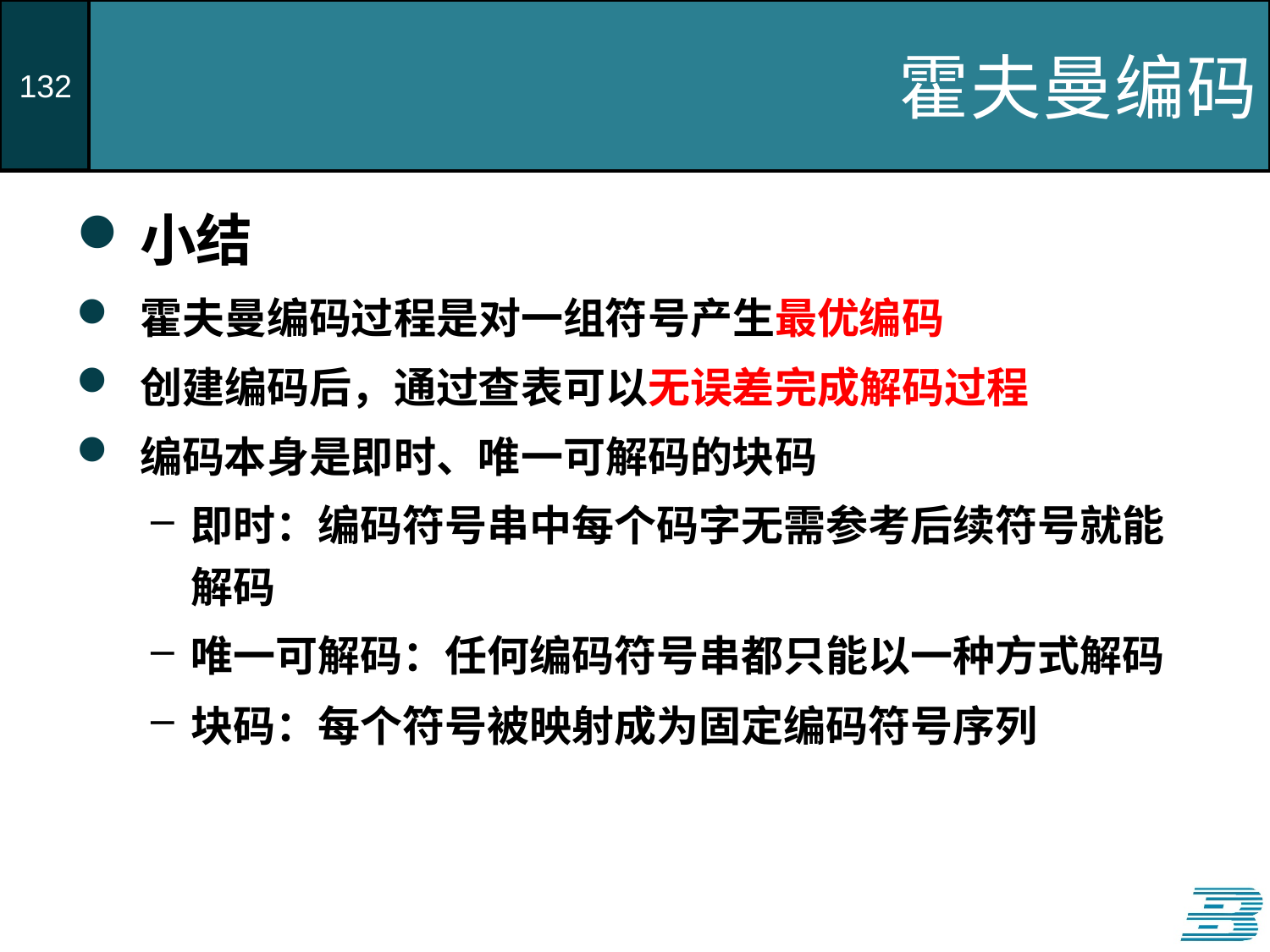

# 霍夫曼编码
小结
霍夫曼编码过程是对一组符号产生最优编码
创建编码后，通过查表可以无误差完成解码过程
编码本身是即时、唯一可解码的块码
即时：编码符号串中每个码字无需参考后续符号就能解码
唯一可解码：任何编码符号串都只能以一种方式解码
块码：每个符号被映射成为固定编码符号序列